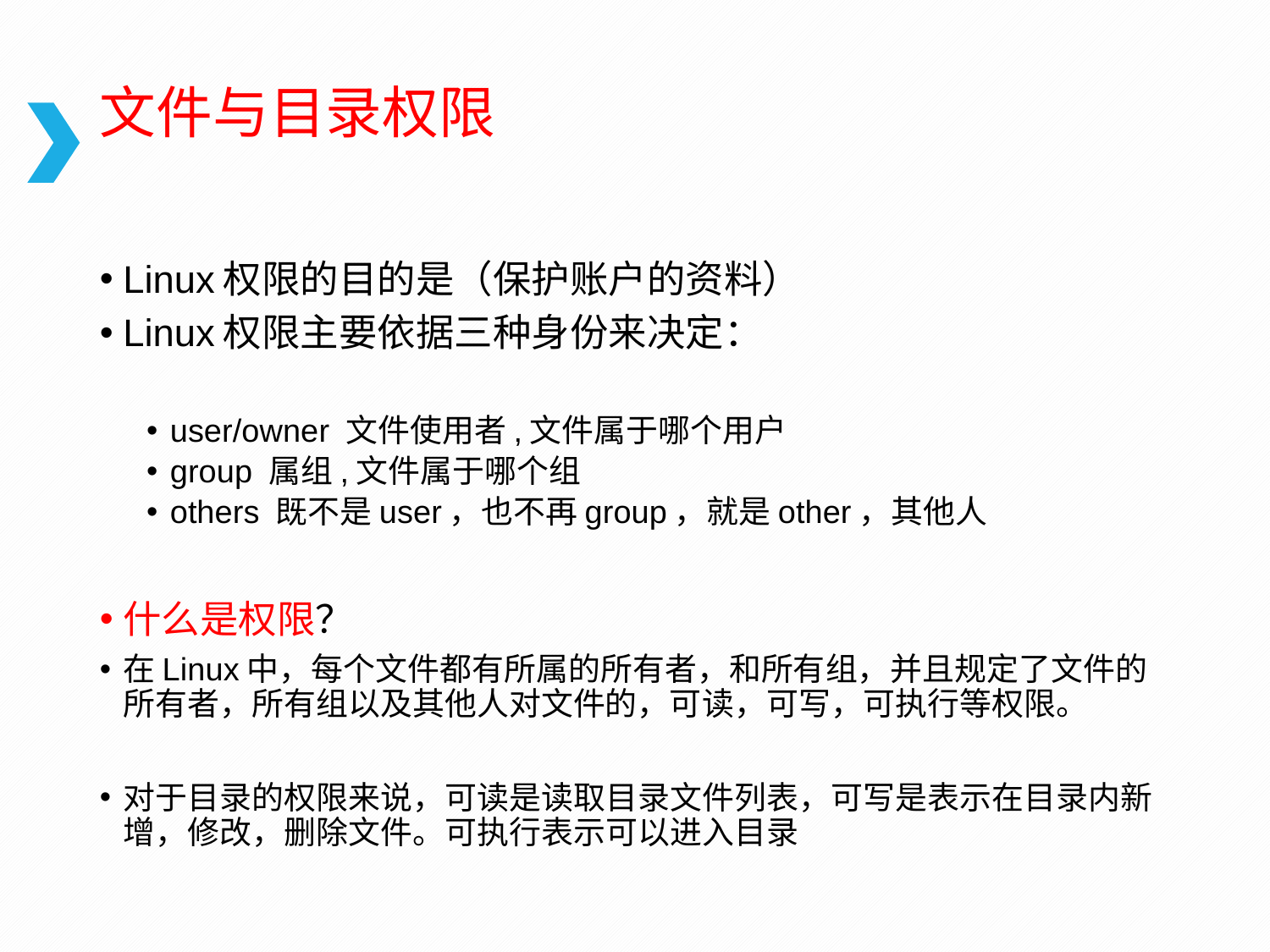

# 文件与目录权限
Linux权限的目的是（保护账户的资料）
Linux权限主要依据三种身份来决定：

user/owner 文件使用者,文件属于哪个用户
group 属组,文件属于哪个组
others 既不是user，也不再group，就是other，其他人

什么是权限？
在Linux中，每个文件都有所属的所有者，和所有组，并且规定了文件的所有者，所有组以及其他人对文件的，可读，可写，可执行等权限。

对于目录的权限来说，可读是读取目录文件列表，可写是表示在目录内新增，修改，删除文件。可执行表示可以进入目录